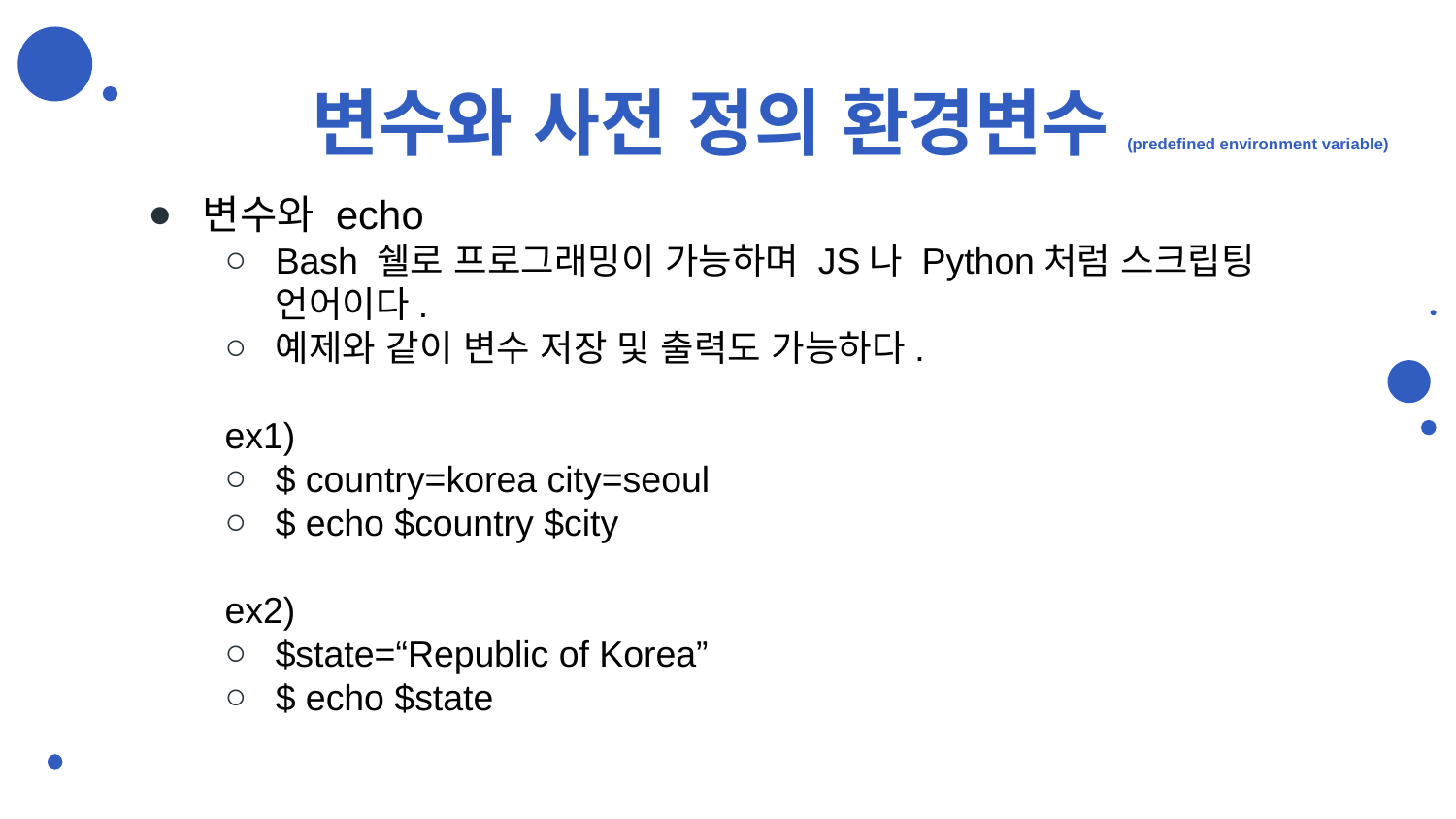

# 변수와 사전 정의 환경변수(predefined environment variable)
변수와 echo
Bash 쉘로 프로그래밍이 가능하며 JS나 Python처럼 스크립팅 언어이다.
예제와 같이 변수 저장 및 출력도 가능하다.

ex1)
$ country=korea city=seoul
$ echo $country $city

ex2)
$state=“Republic of Korea”
$ echo $state